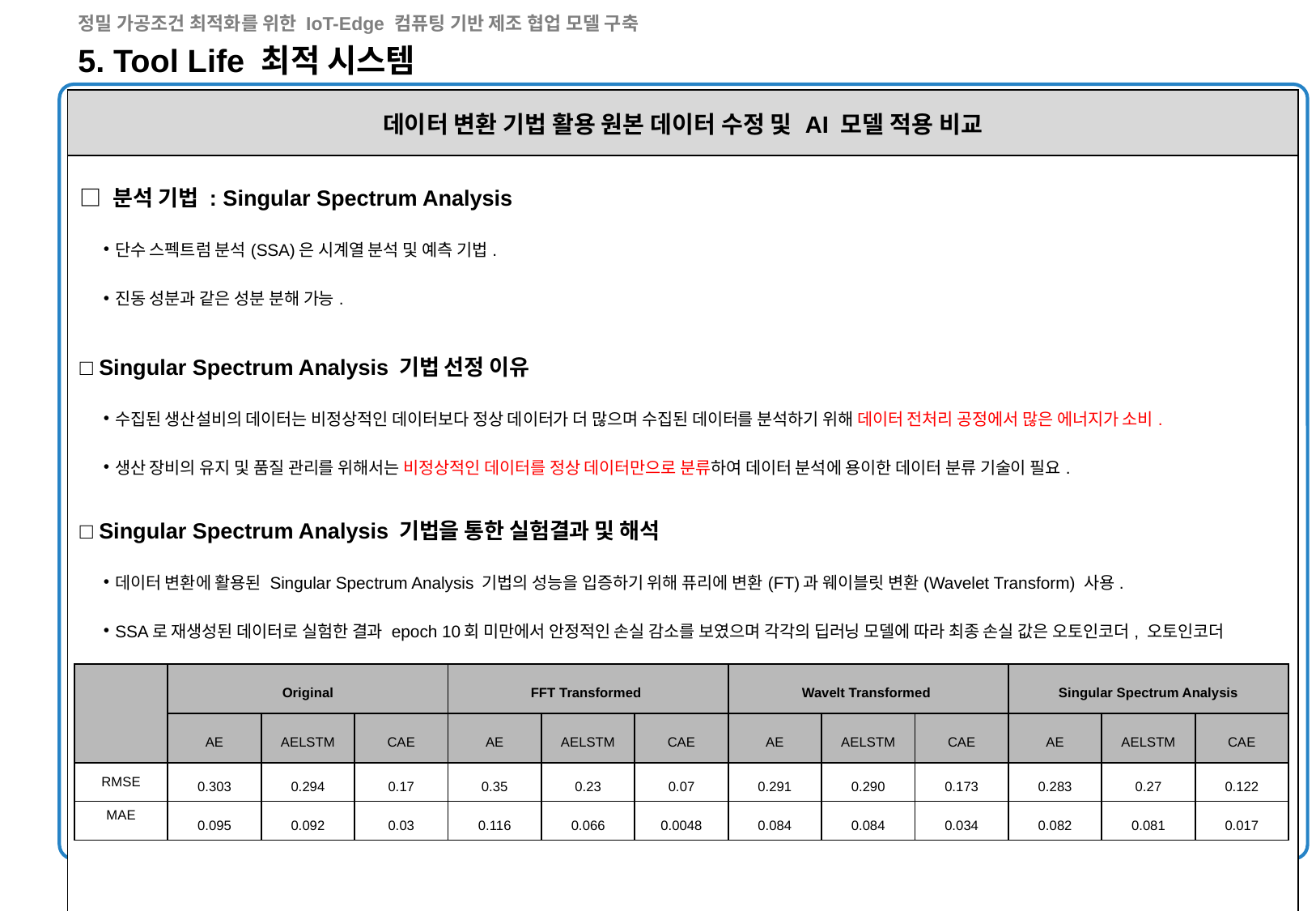

정밀 가공조건 최적화를 위한 IoT-Edge 컴퓨팅 기반 제조 협업 모델 구축
# 5. Tool Life 최적 시스템
| 데이터 변환 기법 활용 원본 데이터 수정 및 AI 모델 적용 비교 |
| --- |
| □ 분석 기법 : Singular Spectrum Analysis 단수 스펙트럼 분석(SSA)은 시계열 분석 및 예측 기법. 진동 성분과 같은 성분 분해 가능. □ Singular Spectrum Analysis 기법 선정 이유 수집된 생산설비의 데이터는 비정상적인 데이터보다 정상 데이터가 더 많으며 수집된 데이터를 분석하기 위해 데이터 전처리 공정에서 많은 에너지가 소비. 생산 장비의 유지 및 품질 관리를 위해서는 비정상적인 데이터를 정상 데이터만으로 분류하여 데이터 분석에 용이한 데이터 분류 기술이 필요. □ Singular Spectrum Analysis 기법을 통한 실험결과 및 해석 데이터 변환에 활용된 Singular Spectrum Analysis 기법의 성능을 입증하기 위해 퓨리에 변환(FT)과 웨이블릿 변환(Wavelet Transform) 사용. SSA로 재생성된 데이터로 실험한 결과 epoch 10회 미만에서 안정적인 손실 감소를 보였으며 각각의 딥러닝 모델에 따라 최종 손실 값은 오토인코더, 오토인코더 장단기메모리, 컨볼루션 오토인코더로 0.0823, 0.0817, 0.0178을 보이며 가장 안정된 조합을 보였으며 딥러닝 알고리즘의 경우 Convolutional Auto-encoder의 성능이 가장 유효. |
|  | Original |  |  | FFT Transformed |  |  | Wavelt Transformed |  |  | Singular Spectrum Analysis |  |  |
| --- | --- | --- | --- | --- | --- | --- | --- | --- | --- | --- | --- | --- |
|  | AE | AELSTM | CAE | AE | AELSTM | CAE | AE | AELSTM | CAE | AE | AELSTM | CAE |
| RMSE | 0.303 | 0.294 | 0.17 | 0.35 | 0.23 | 0.07 | 0.291 | 0.290 | 0.173 | 0.283 | 0.27 | 0.122 |
| MAE | 0.095 | 0.092 | 0.03 | 0.116 | 0.066 | 0.0048 | 0.084 | 0.084 | 0.034 | 0.082 | 0.081 | 0.017 |